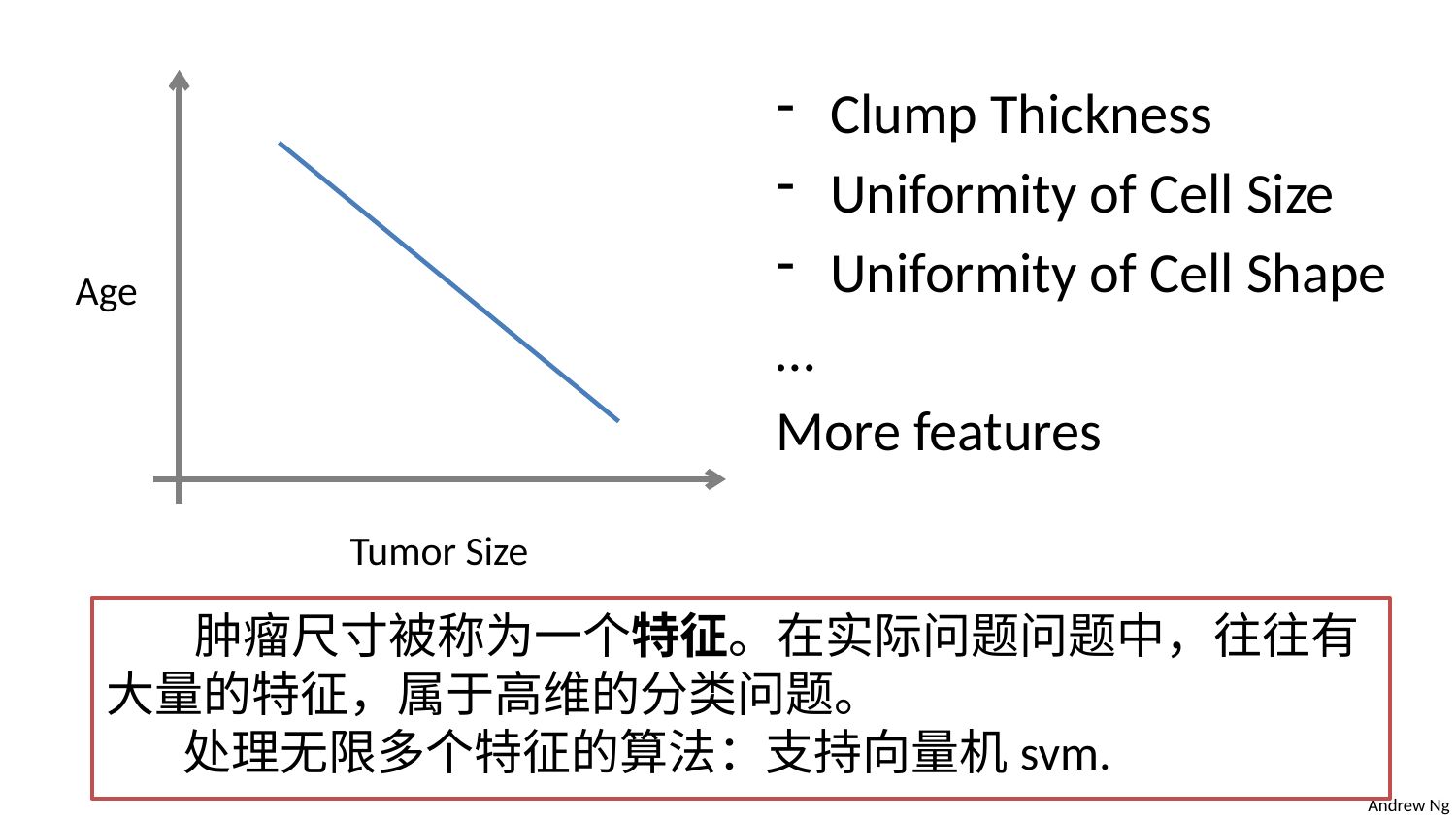

Clump Thickness
Uniformity of Cell Size
Uniformity of Cell Shape
…
More features
Age
Tumor Size
       肿瘤尺寸被称为一个特征。在实际问题问题中，往往有大量的特征，属于高维的分类问题。
      处理无限多个特征的算法：支持向量机svm.